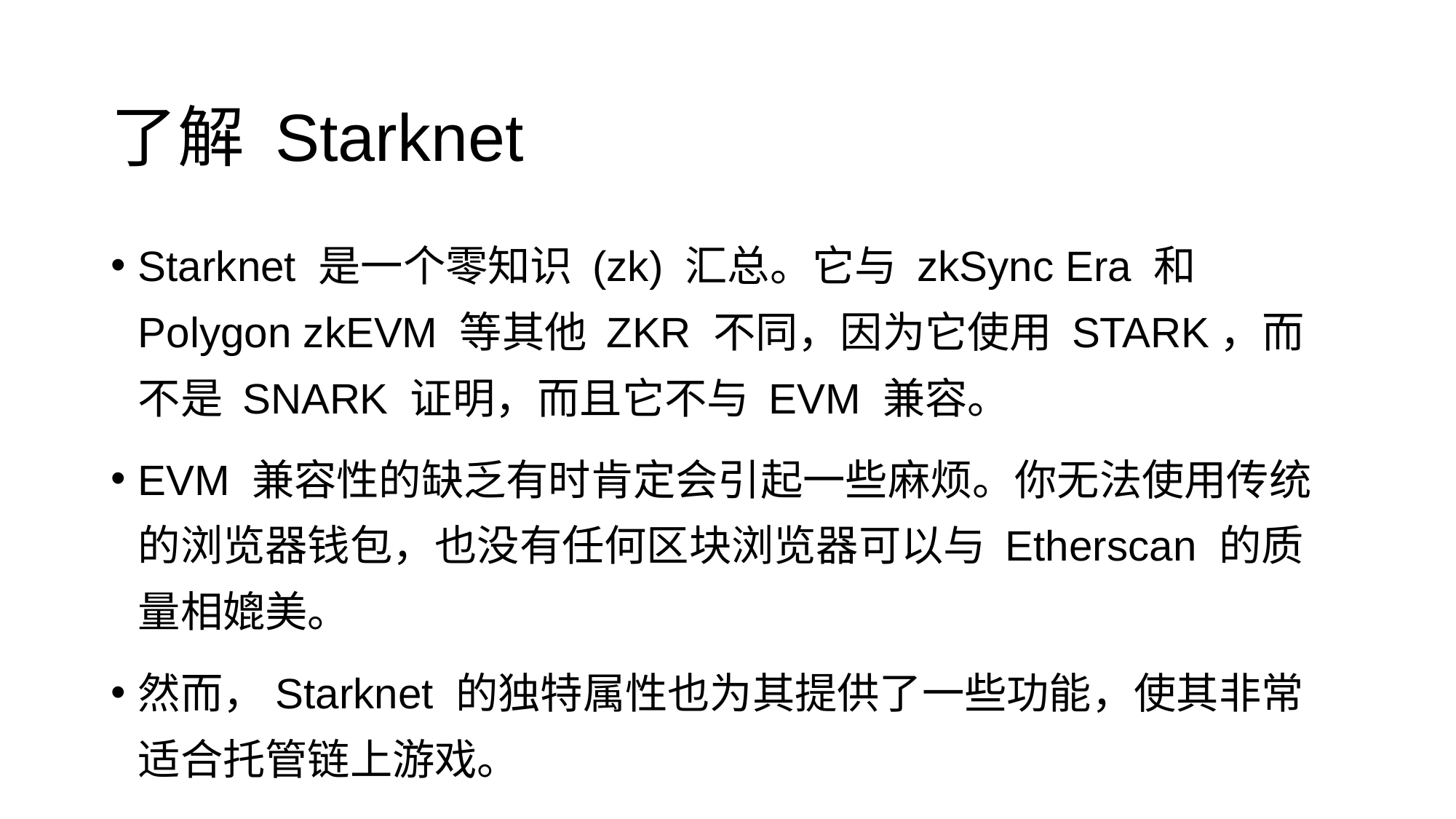

# 了解 Starknet
Starknet 是一个零知识 (zk) 汇总。它与 zkSync Era 和 Polygon zkEVM 等其他 ZKR 不同，因为它使用 STARK，而不是 SNARK 证明，而且它不与 EVM 兼容。
EVM 兼容性的缺乏有时肯定会引起一些麻烦。你无法使用传统的浏览器钱包，也没有任何区块浏览器可以与 Etherscan 的质量相媲美。
然而，Starknet 的独特属性也为其提供了一些功能，使其非常适合托管链上游戏。